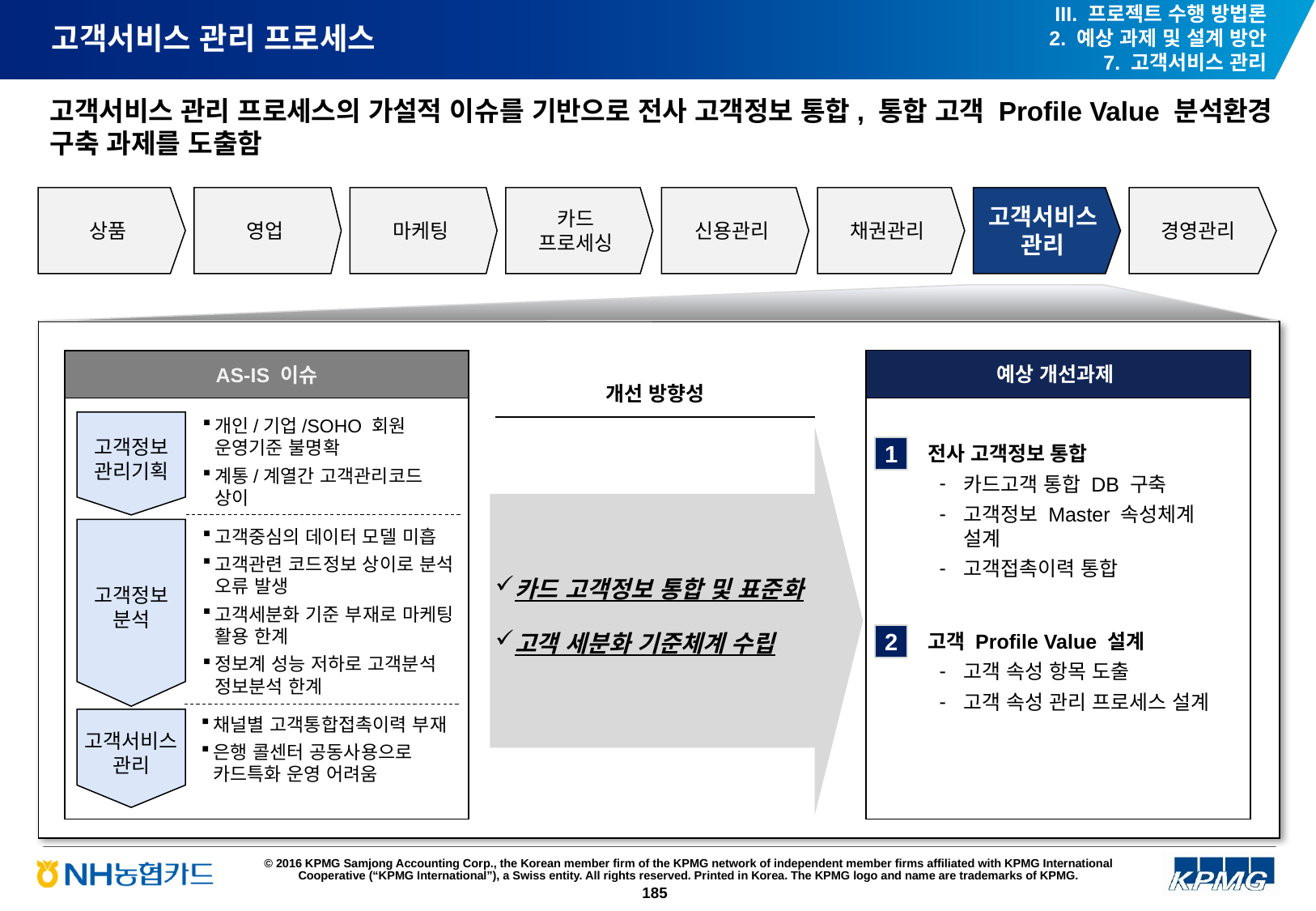

III. 프로젝트 수행 방법론
2. 예상 과제 및 설계 방안
7. 고객서비스 관리
# 고객서비스 관리 프로세스
고객서비스 관리 프로세스의 가설적 이슈를 기반으로 전사 고객정보 통합, 통합 고객 Profile Value 분석환경 구축 과제를 도출함
상품
영업
마케팅
카드
프로세싱
신용관리
채권관리
고객서비스 관리
경영관리

예상 개선과제

AS-IS 이슈

개선 방향성

카드 고객정보 통합 및 표준화
고객 세분화 기준체계 수립
고객정보
관리기획
개인/기업/SOHO 회원 운영기준 불명확
계통/계열간 고객관리코드 상이

전사 고객정보 통합
카드고객 통합 DB 구축
고객정보 Master 속성체계 설계
고객접촉이력 통합
1
고객중심의 데이터 모델 미흡
고객관련 코드정보 상이로 분석 오류 발생
고객세분화 기준 부재로 마케팅 활용 한계
정보계 성능 저하로 고객분석 정보분석 한계
고객정보
분석
고객 Profile Value 설계
고객 속성 항목 도출
고객 속성 관리 프로세스 설계
2
고객서비스관리
채널별 고객통합접촉이력 부재
은행 콜센터 공동사용으로 카드특화 운영 어려움